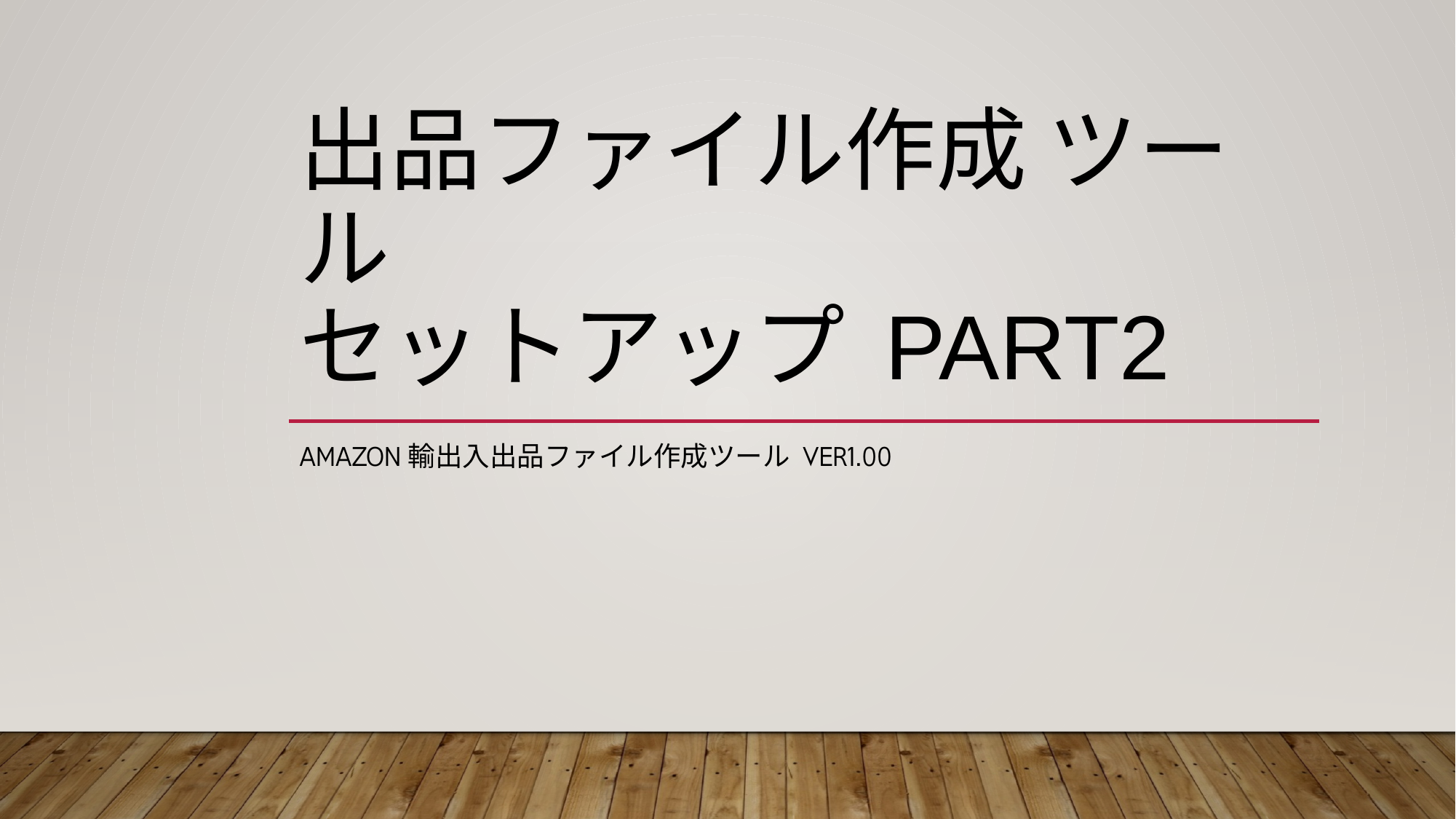

# 出品ファイル作成 ツール セットアップ Part2
Amazon輸出入出品ファイル作成ツール ver1.00